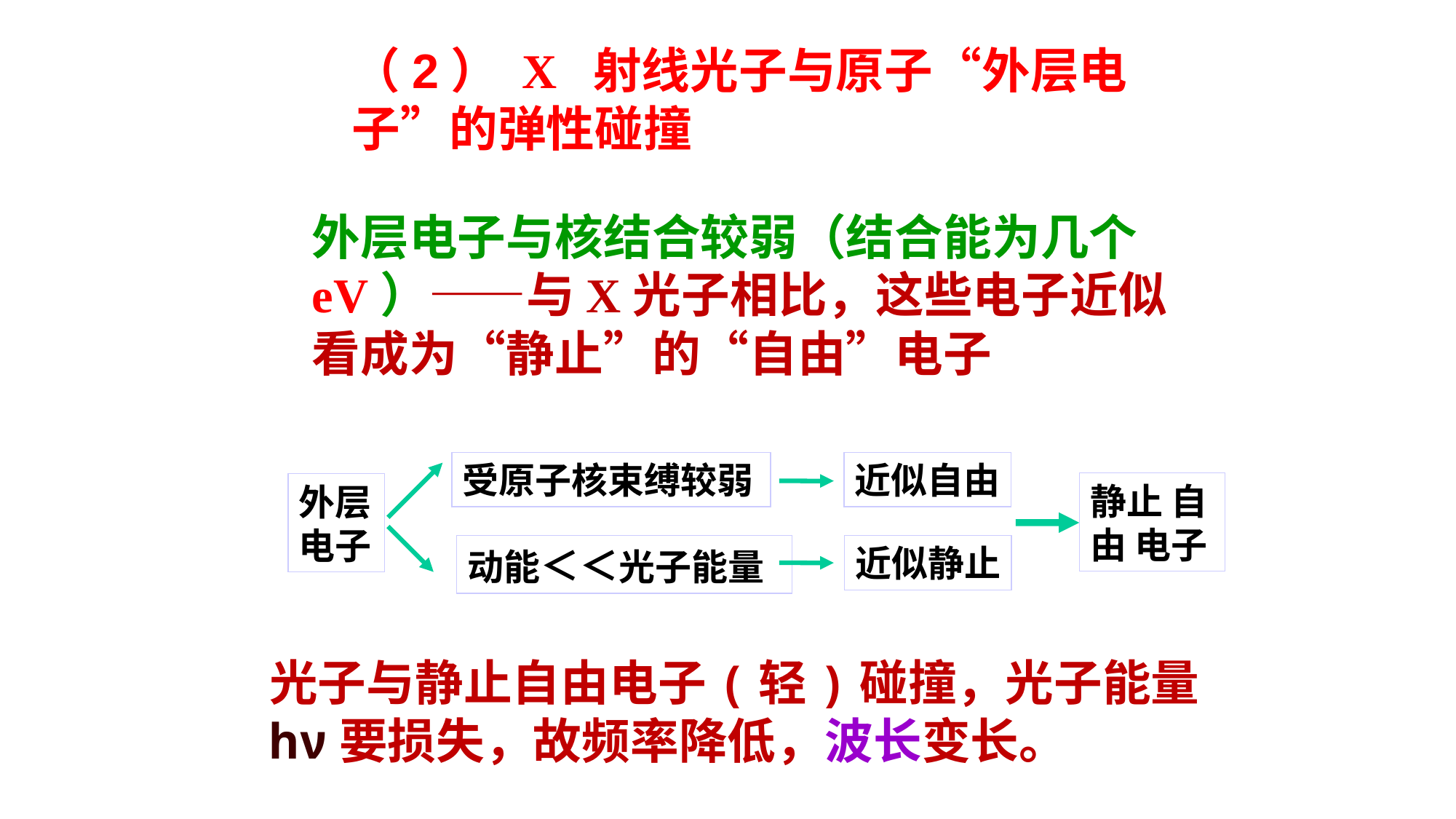

（2） X  射线光子与原子“外层电子”的弹性碰撞
外层电子与核结合较弱（结合能为几个eV）——与X光子相比，这些电子近似看成为“静止”的“自由”电子
受原子核束缚较弱

动能＜＜光子能量
近似自由

近似静止

静止 自由 电子

外层
电子
光子与静止自由电子(轻)碰撞，光子能量hν要损失，故频率降低，波长变长。